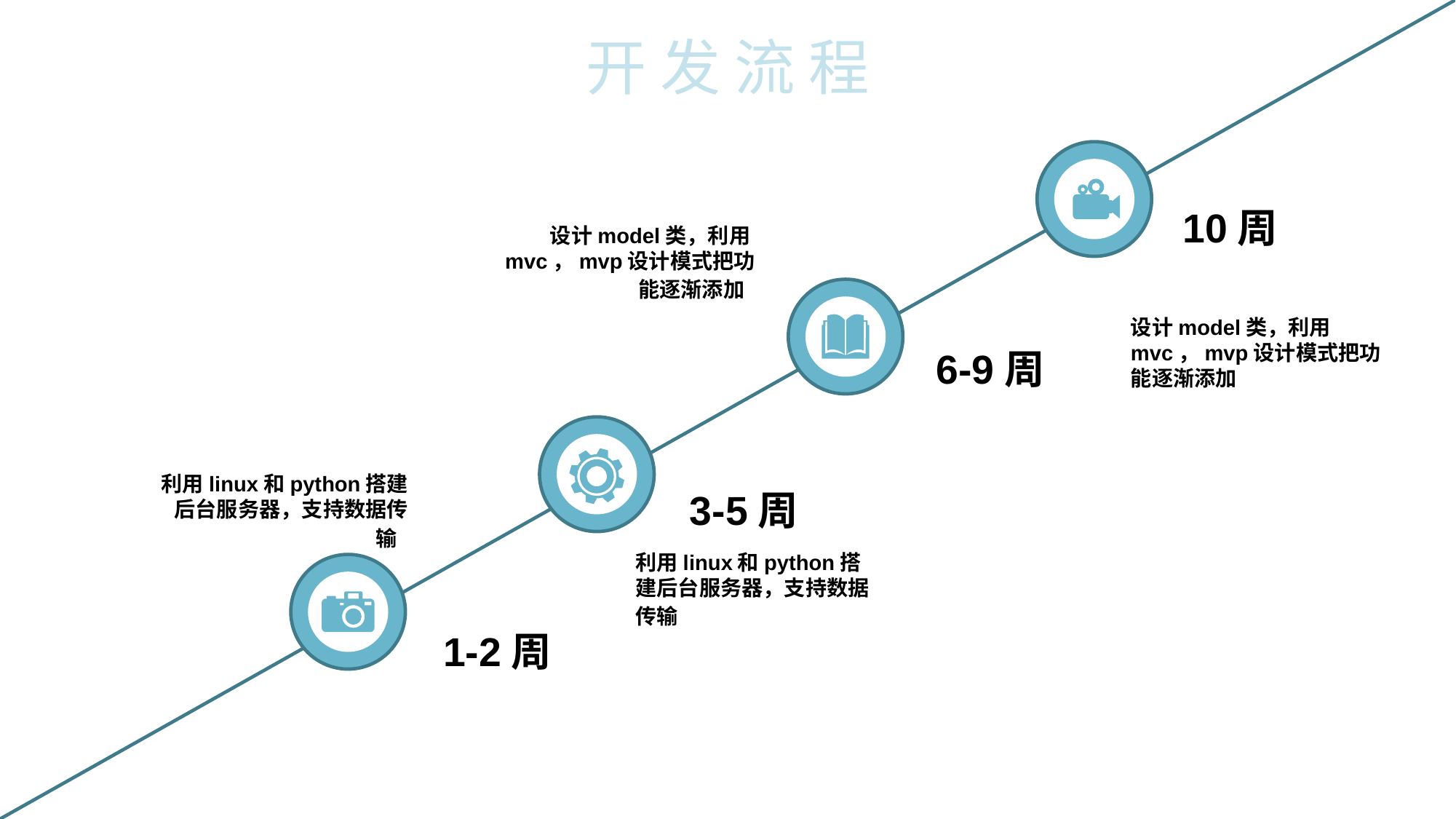

开 发 流 程

10周
     设计model类，利用mvc，mvp设计模式把功能逐渐添加

设计model类，利用mvc，mvp设计模式把功能逐渐添加

6-9周

利用linux和python搭建后台服务器，支持数据传输
3-5周
利用linux和python搭建后台服务器，支持数据传输

1-2周